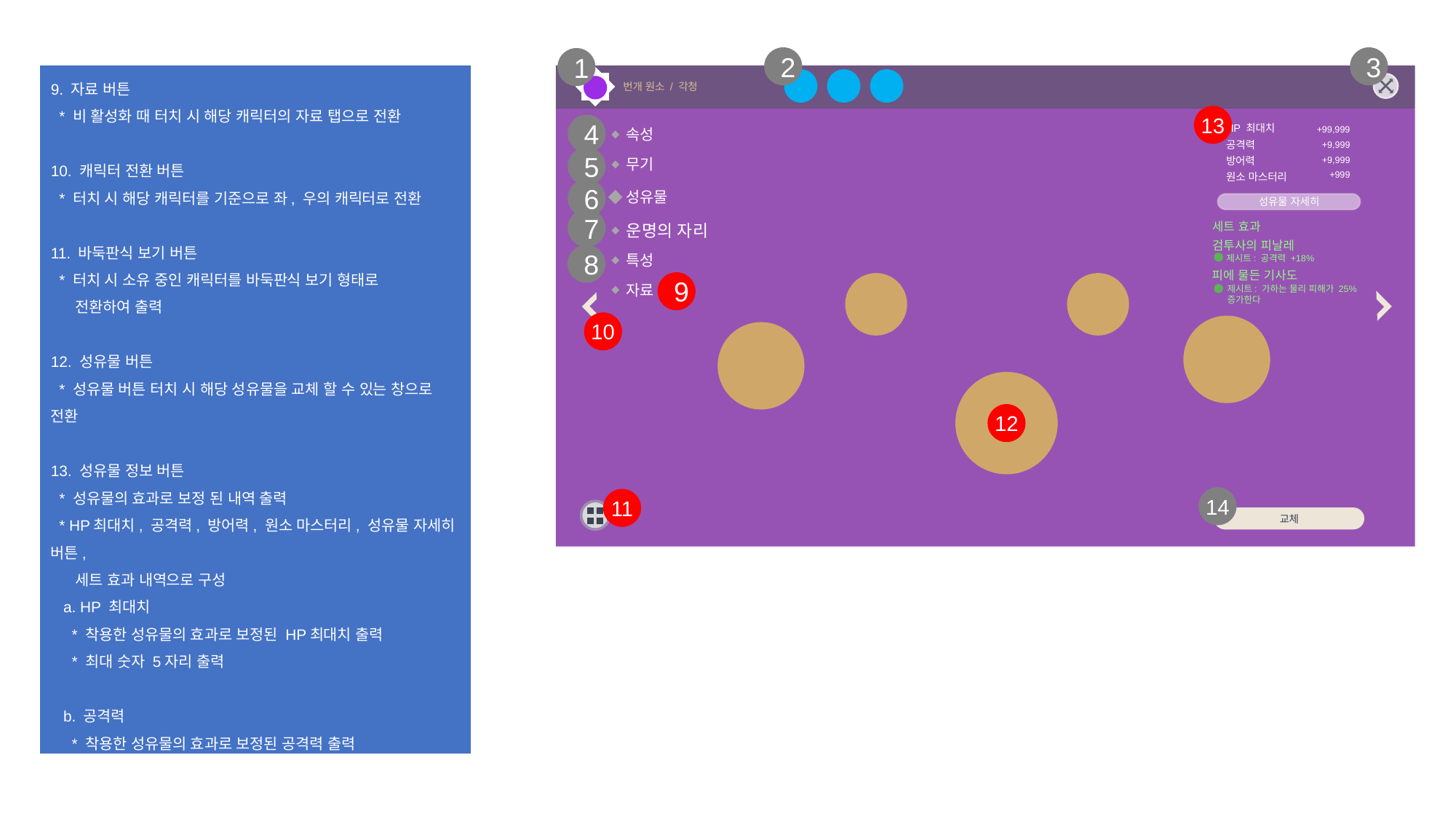

2
3
1
9. 자료 버튼
  * 비 활성화 때 터치 시 해당 캐릭터의 자료 탭으로 전환

10. 캐릭터 전환 버튼
  * 터치 시 해당 캐릭터를 기준으로 좌, 우의 캐릭터로 전환

11. 바둑판식 보기 버튼
  * 터치 시 소유 중인 캐릭터를 바둑판식 보기 형태로
     전환하여 출력

12. 성유물 버튼
  * 성유물 버튼 터치 시 해당 성유물을 교체 할 수 있는 창으로 전환

13. 성유물 정보 버튼
  * 성유물의 효과로 보정 된 내역 출력
  * HP최대치, 공격력, 방어력, 원소 마스터리, 성유물 자세히 버튼,
     세트 효과 내역으로 구성
   a. HP 최대치
     * 착용한 성유물의 효과로 보정된 HP최대치 출력
     * 최대 숫자 5자리 출력

   b. 공격력
     * 착용한 성유물의 효과로 보정된 공격력 출력
     * 최대 숫자 4자리 출력

번개 원소 / 각청

13

4
HP 최대치
속성
+99,999

공격력
+9,999
5
방어력
무기
+9,999

원소 마스터리
+999
6
성유물

성유물 자세히
7
세트 효과
운명의 자리

검투사의 피날레
8
특성
제시트: 공격력 +18%

피에 물든 기사도
9

자료
제시트: 가하는 물리 피해가 25%
증가한다

10

12
14
11

교체